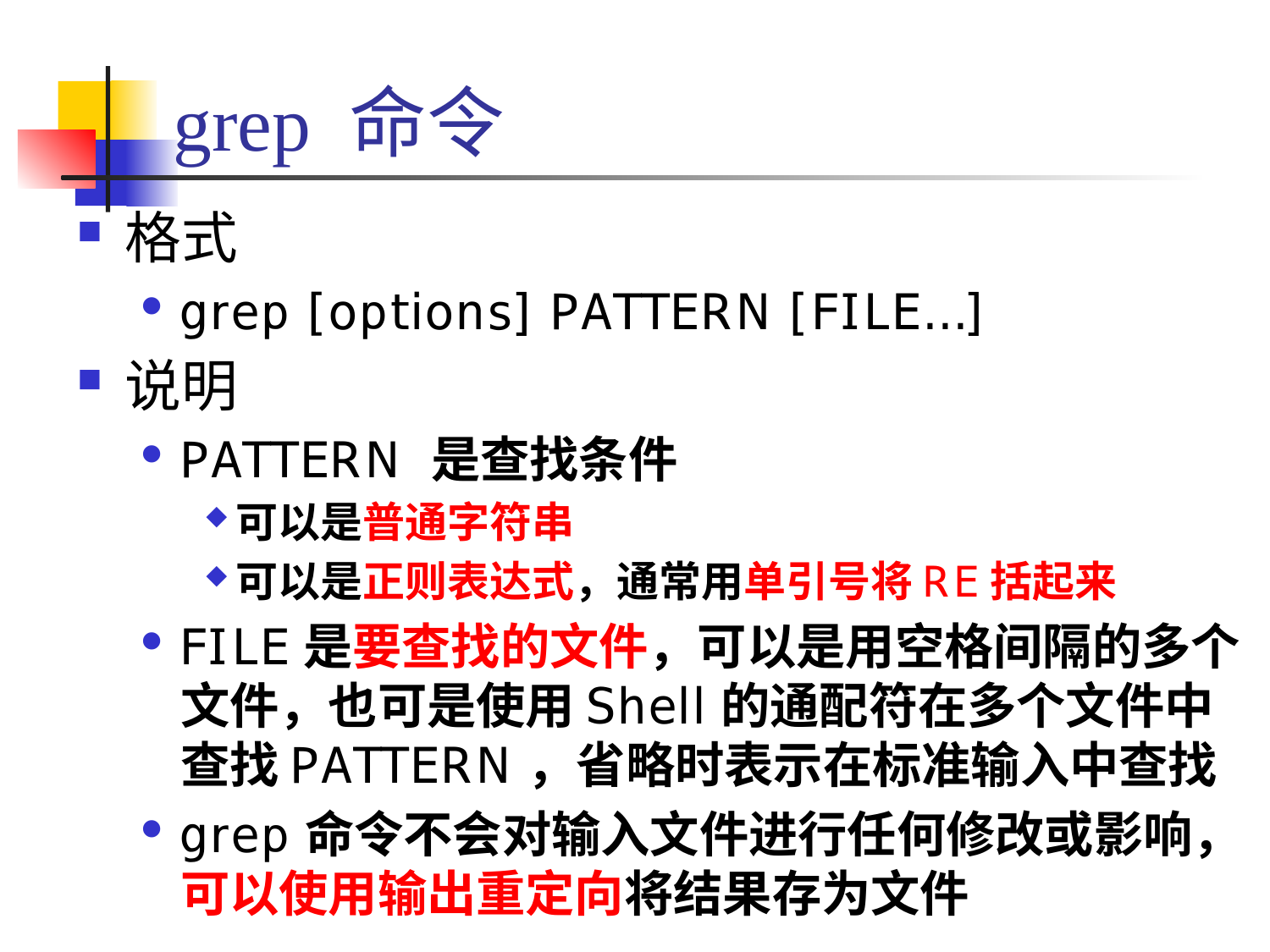

# grep 命令
格式
grep [options] PATTERN [FILE...]
说明
PATTERN 是查找条件
可以是普通字符串
可以是正则表达式，通常用单引号将RE括起来
FILE是要查找的文件，可以是用空格间隔的多个文件，也可是使用Shell的通配符在多个文件中查找PATTERN，省略时表示在标准输入中查找
grep命令不会对输入文件进行任何修改或影响，可以使用输出重定向将结果存为文件